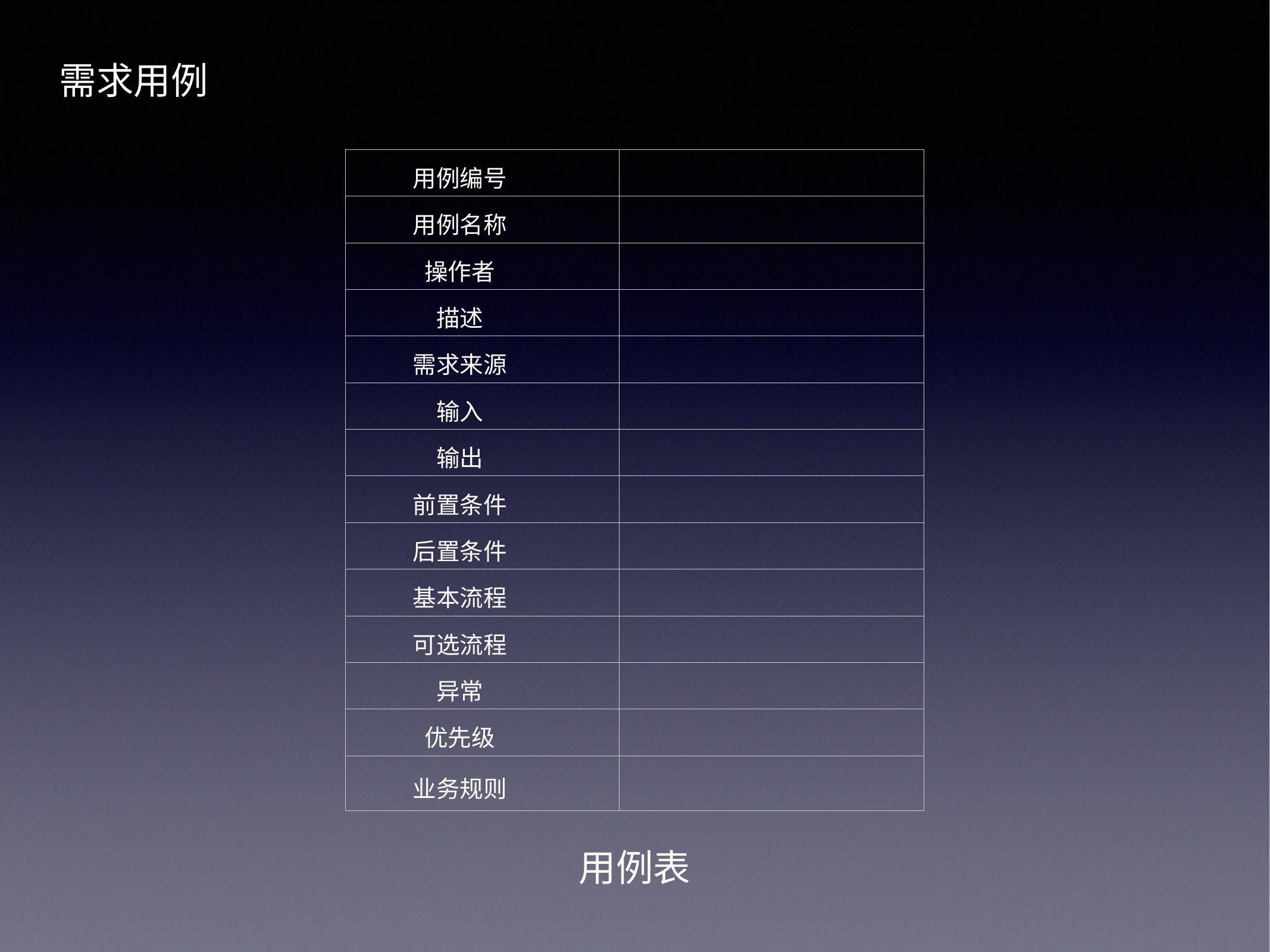

需求用例
| 用例编号 |  |
| --- | --- |
| 用例名称 |  |
| 操作者 |  |
| 描述 |  |
| 需求来源 |  |
| 输入 |  |
| 输出 |  |
| 前置条件 |  |
| 后置条件 |  |
| 基本流程 |  |
| 可选流程 |  |
| 异常 |  |
| 优先级 |  |
| 业务规则 |  |
用例表